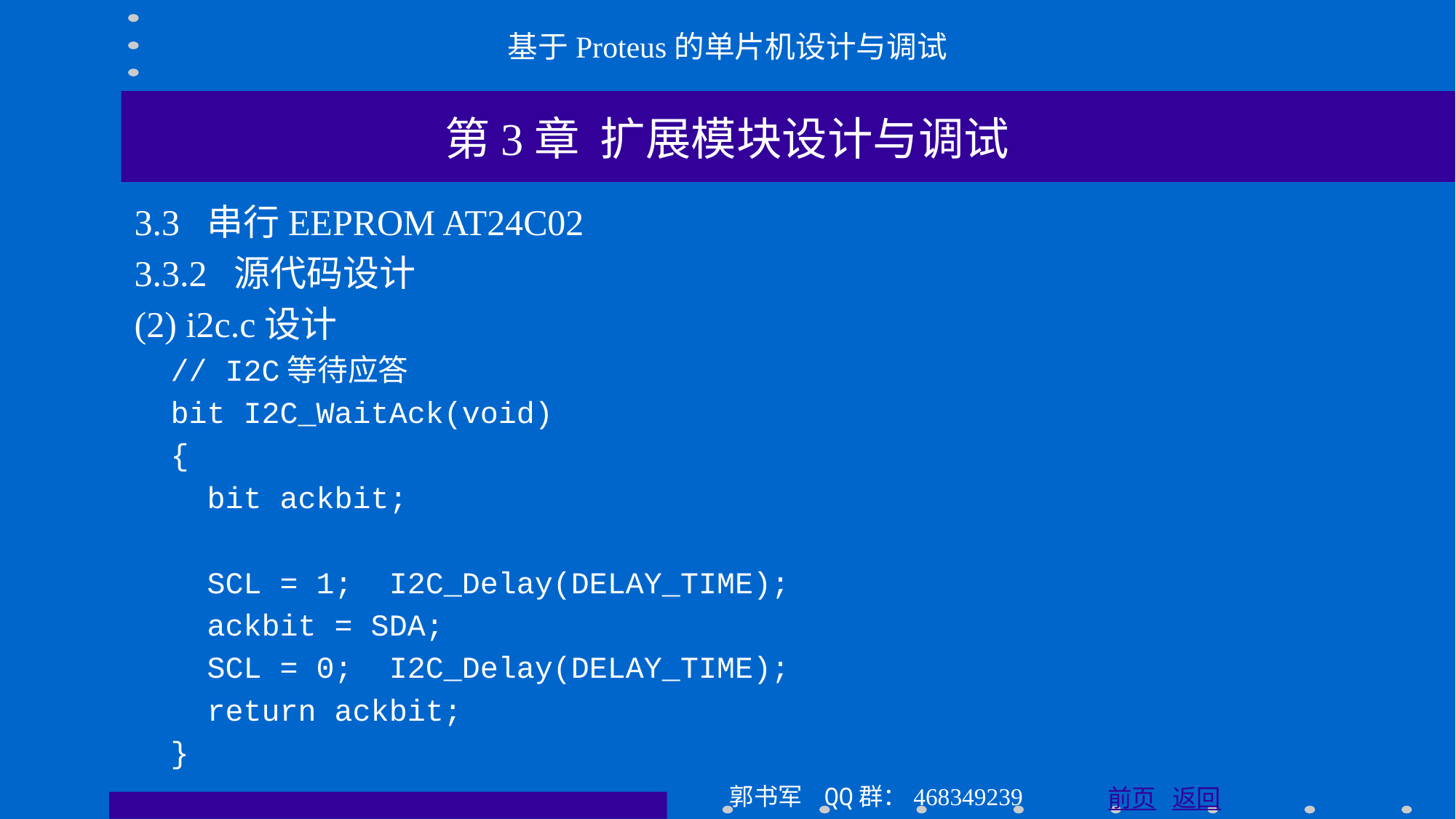

基于Proteus的单片机设计与调试
第3章  扩展模块设计与调试
3.3  串行EEPROM AT24C02
3.3.2  源代码设计
(2) i2c.c设计
  // I2C等待应答
  bit I2C_WaitAck(void)
  {
    bit ackbit;

    SCL = 1;  I2C_Delay(DELAY_TIME);
    ackbit = SDA;
    SCL = 0;  I2C_Delay(DELAY_TIME);
    return ackbit;
  }

郭书军   QQ群：468349239
前页   返回